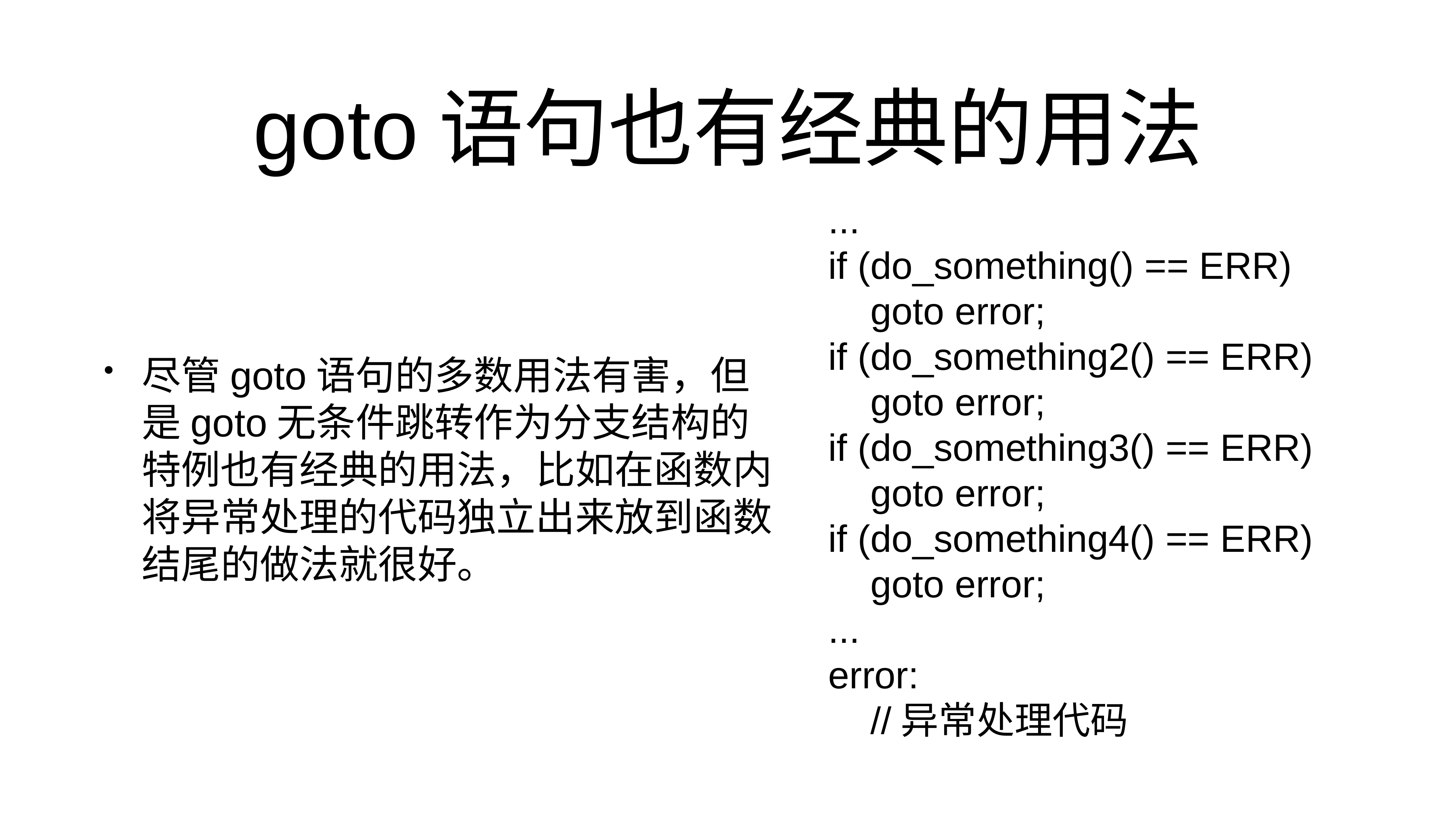

# goto语句也有经典的用法
...
if (do_something() == ERR)
    goto error;
if (do_something2() == ERR)
    goto error;
if (do_something3() == ERR)
    goto error;
if (do_something4() == ERR)
    goto error;
...
error:
    //异常处理代码
尽管goto语句的多数用法有害，但是goto无条件跳转作为分支结构的特例也有经典的用法，比如在函数内将异常处理的代码独立出来放到函数结尾的做法就很好。